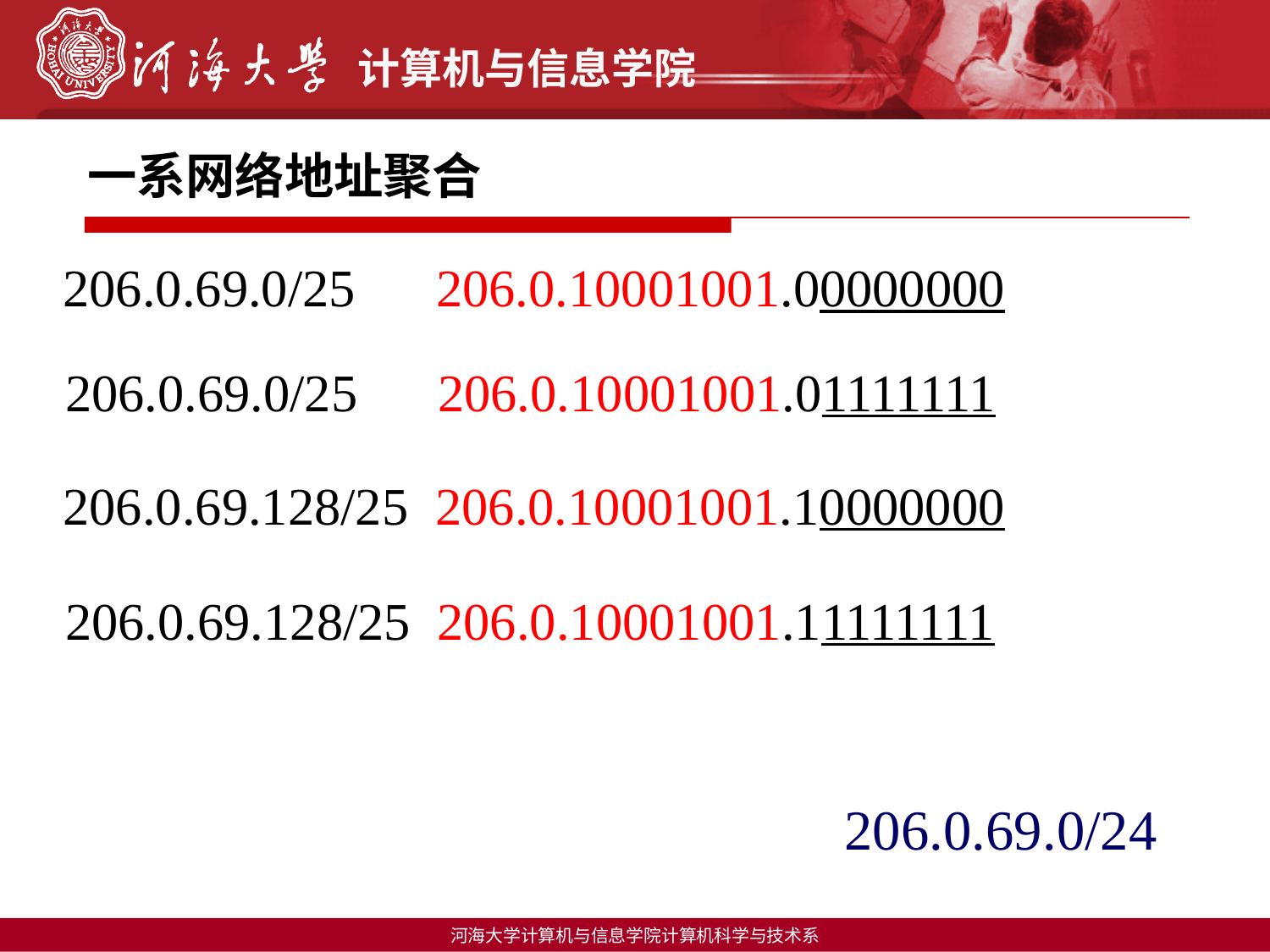

一系网络地址聚合
206.0.69.0/25      206.0.10001001.00000000
206.0.69.0/25      206.0.10001001.01111111
206.0.69.128/25  206.0.10001001.10000000
206.0.69.128/25  206.0.10001001.11111111
206.0.69.0/24